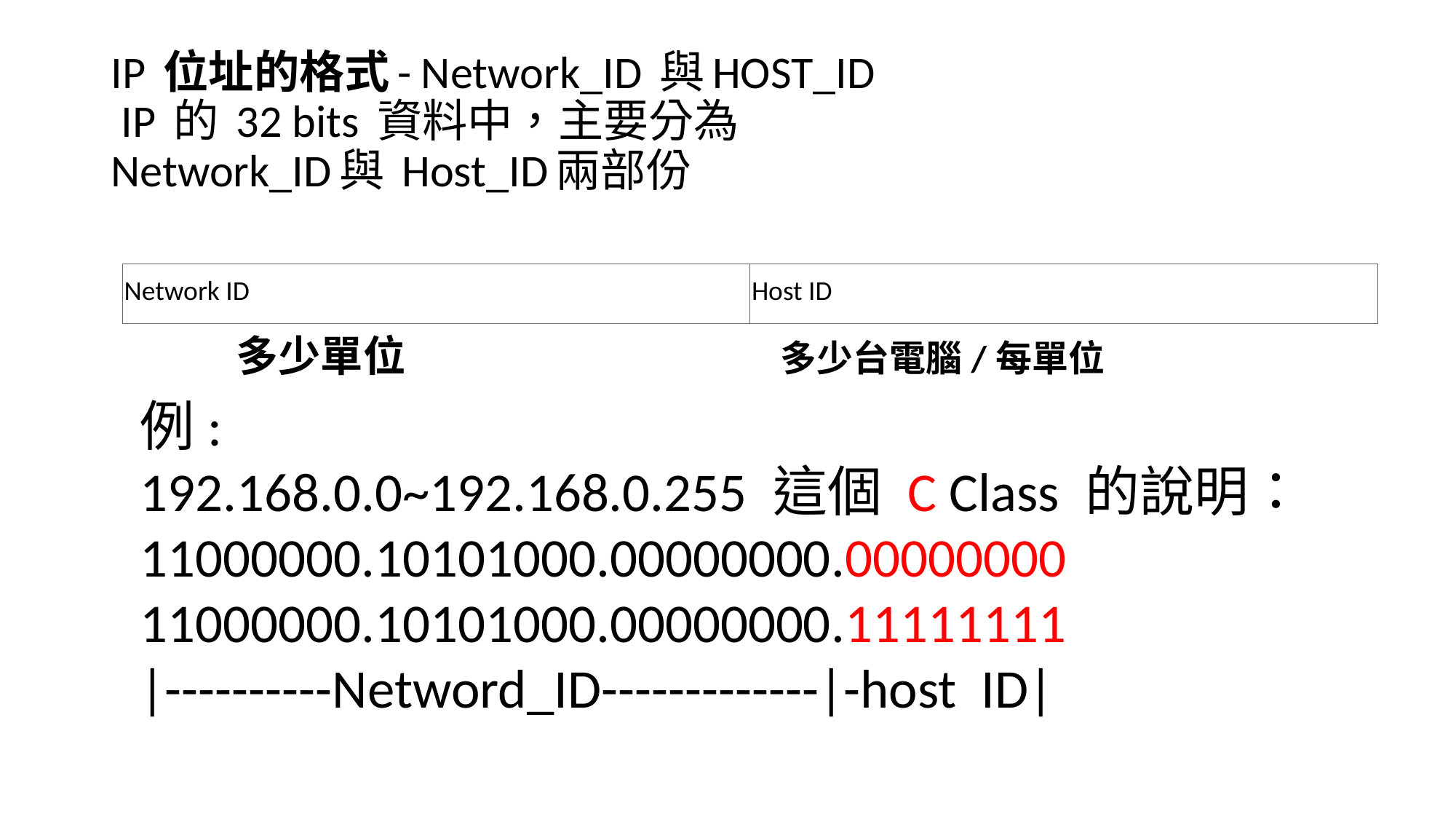

IP 位址的格式
# IP 位址的格式- Network_ID 與HOST_ID  IP 的 32 bits 資料中，主要分為 Network_ID與 Host_ID兩部份
| Network ID | Host ID |
| --- | --- |
多少單位
多少台電腦/每單位
例:
192.168.0.0~192.168.0.255 這個 C Class 的說明：
11000000.10101000.00000000.00000000
11000000.10101000.00000000.11111111
|----------Netword_ID-------------|-host  ID|